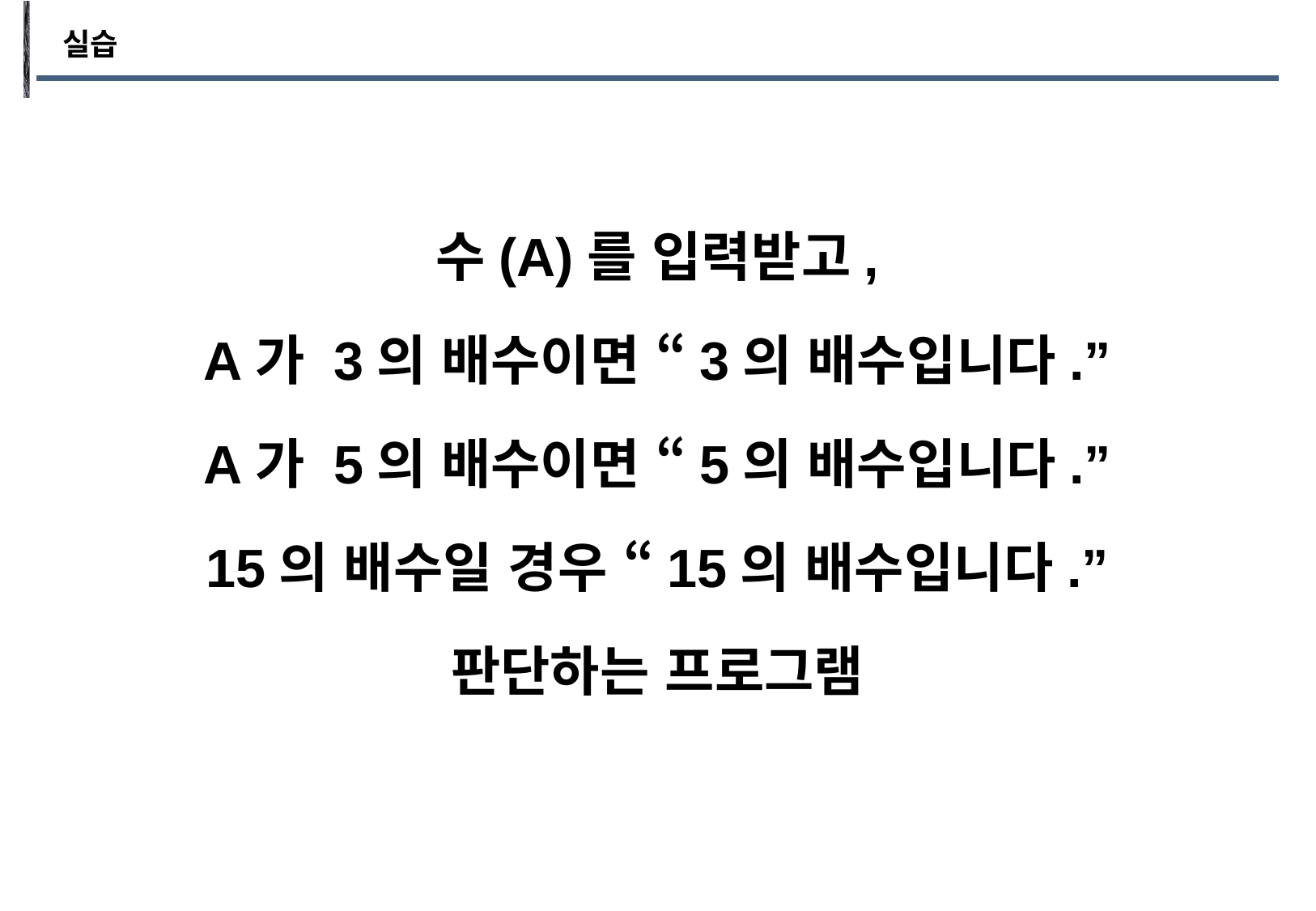

실습

수(A)를 입력받고,
A가 3의 배수이면 “3의 배수입니다.”
A가 5의 배수이면 “5의 배수입니다.”
15의 배수일 경우 “15의 배수입니다.”
판단하는 프로그램